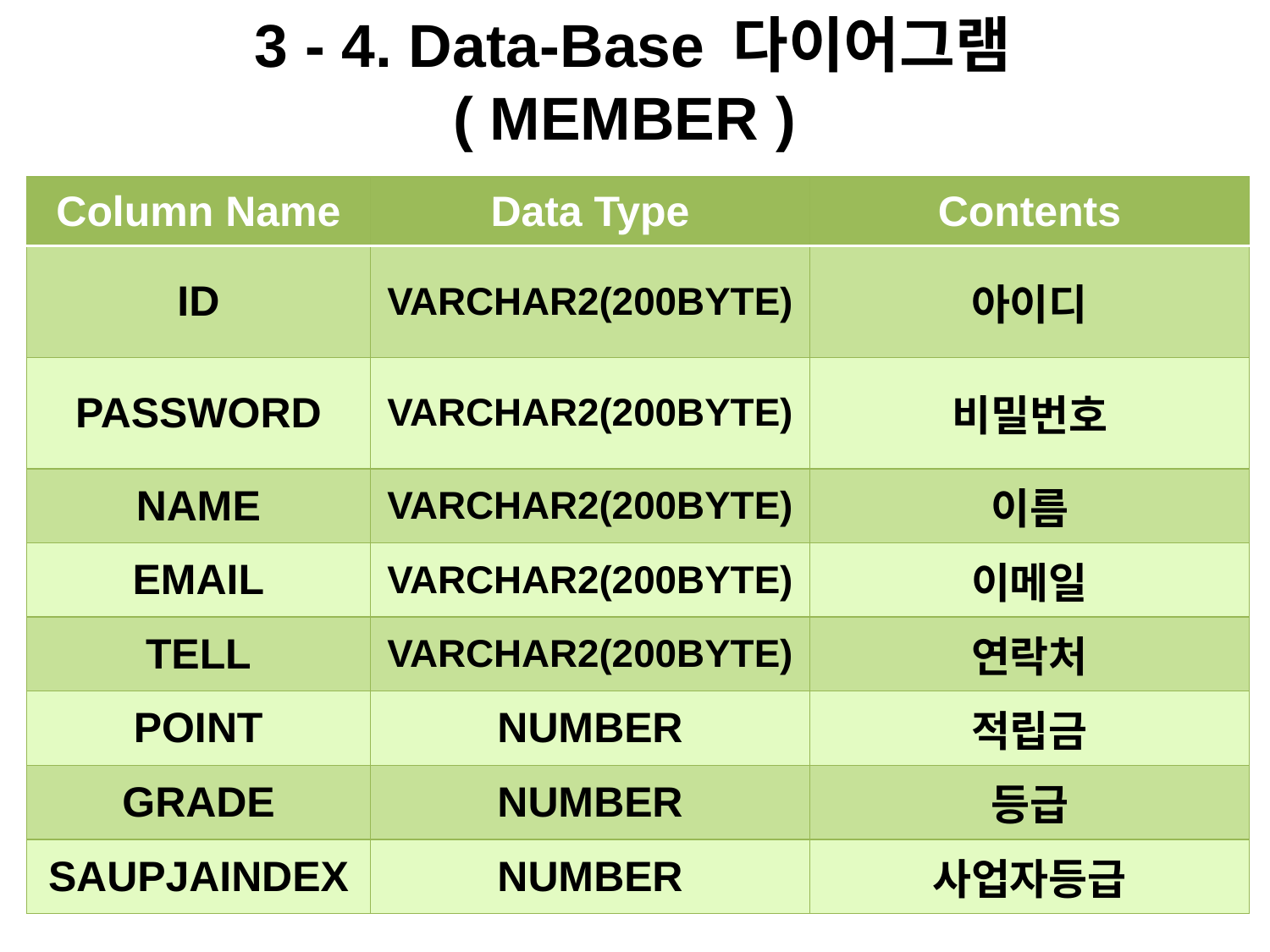

# 3 - 4. Data-Base 다이어그램 ( MEMBER )
| Column Name | Data Type | Contents |
| --- | --- | --- |
| ID | VARCHAR2(200BYTE) | 아이디 |
| PASSWORD | VARCHAR2(200BYTE) | 비밀번호 |
| NAME | VARCHAR2(200BYTE) | 이름 |
| EMAIL | VARCHAR2(200BYTE) | 이메일 |
| TELL | VARCHAR2(200BYTE) | 연락처 |
| POINT | NUMBER | 적립금 |
| GRADE | NUMBER | 등급 |
| SAUPJAINDEX | NUMBER | 사업자등급 |